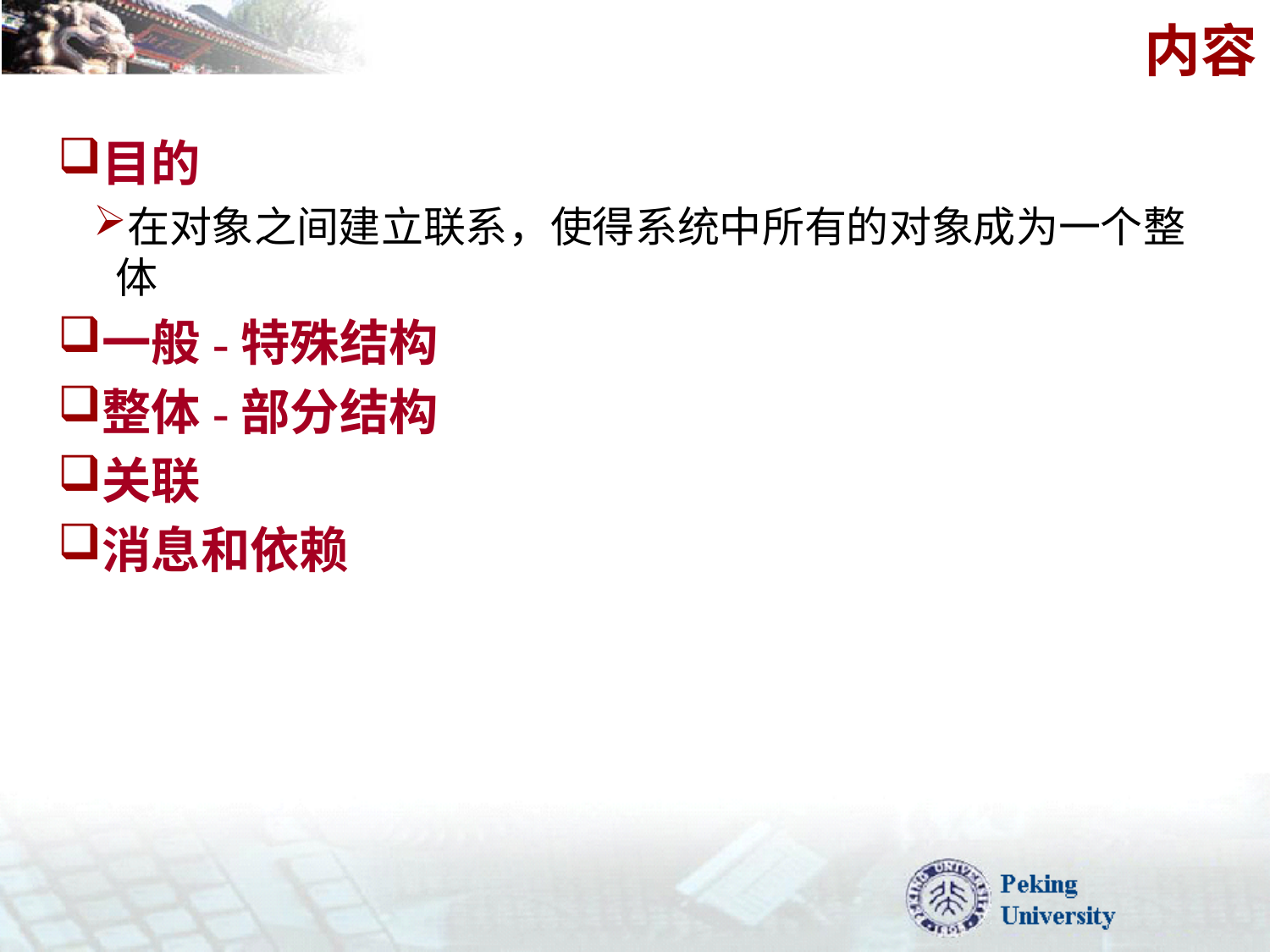

# 内容
目的
在对象之间建立联系，使得系统中所有的对象成为一个整体
一般-特殊结构
整体-部分结构
关联
消息和依赖